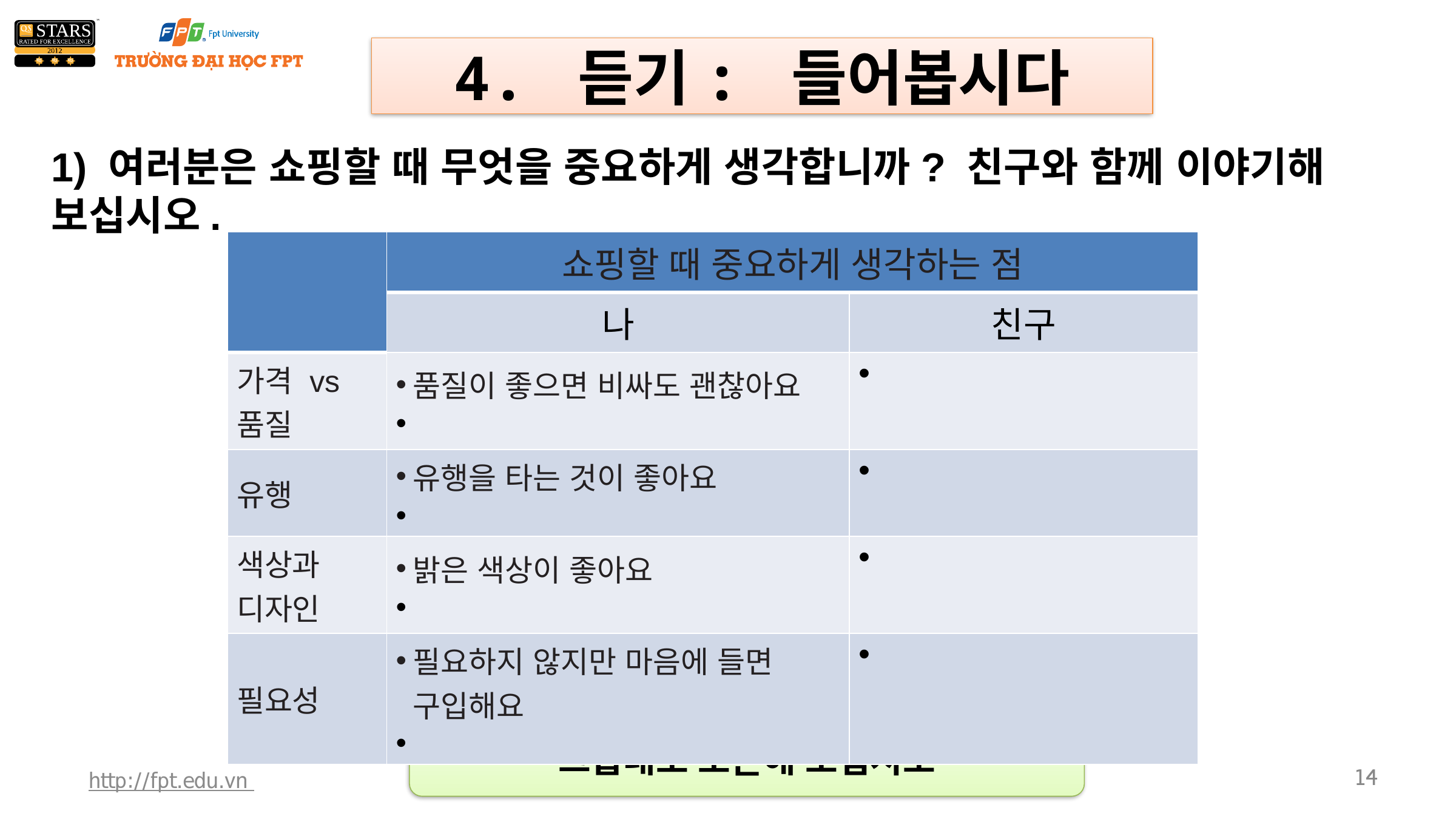

4. 듣기: 들어봅시다
1) 여러분은 쇼핑할 때 무엇을 중요하게 생각합니까? 친구와 함께 이야기해 보십시오.
|  | 쇼핑할 때 중요하게 생각하는 점 |  |
| --- | --- | --- |
|  | 나 | 친구 |
| 가격 vs 품질 | 품질이 좋으면 비싸도 괜찮아요 |  |
| 유행 | 유행을 타는 것이 좋아요 |  |
| 색상과 디자인 | 밝은 색상이 좋아요 |  |
| 필요성 | 필요하지 않지만 마음에 들면 구입해요 |  |
그룹대로 토론해 보십시오
http://fpt.edu.vn
14